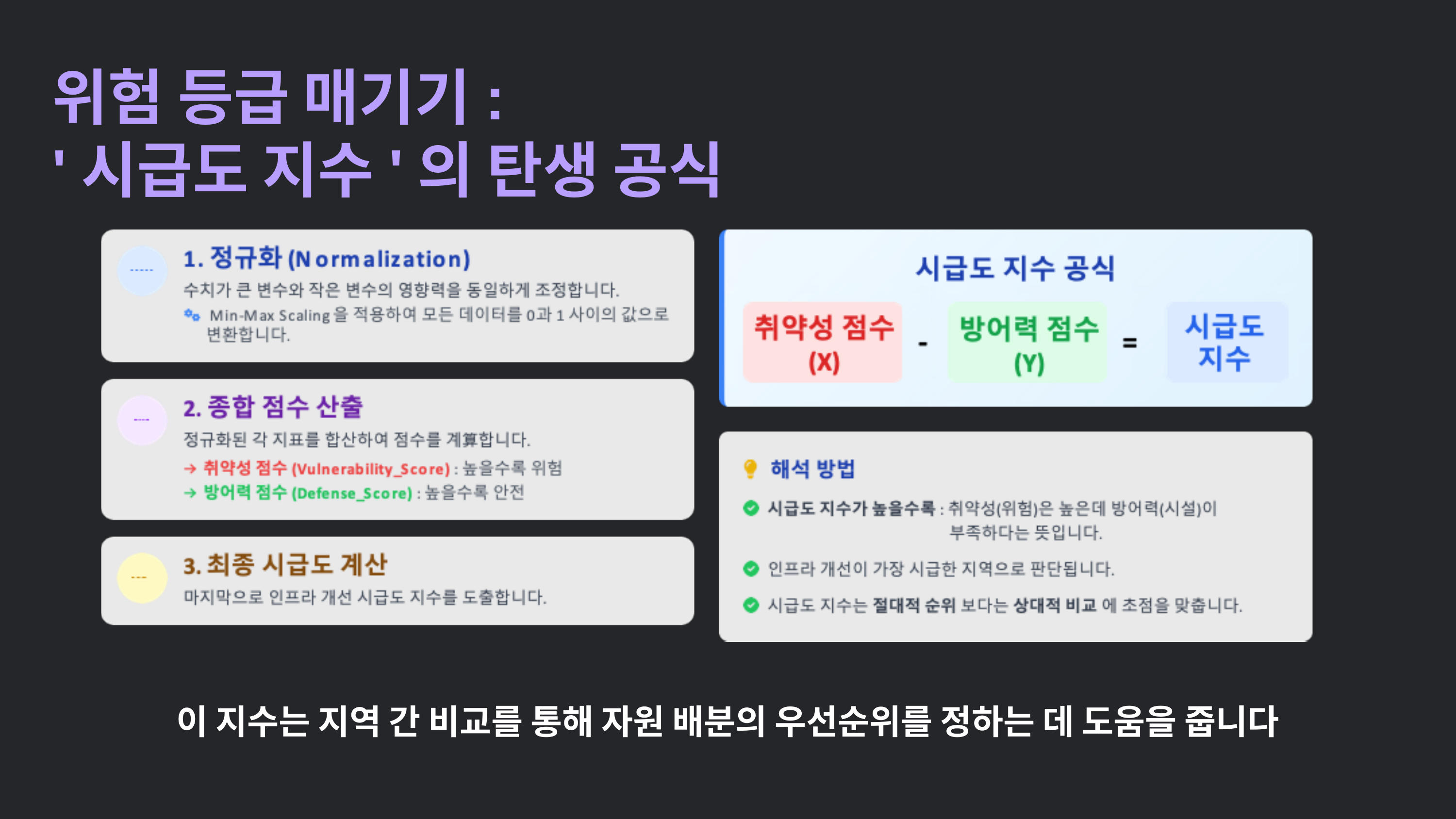

위험 등급 매기기:
'시급도 지수'의 탄생 공식

이 지수는 지역 간 비교를 통해 자원 배분의 우선순위를 정하는 데 도움을 줍니다